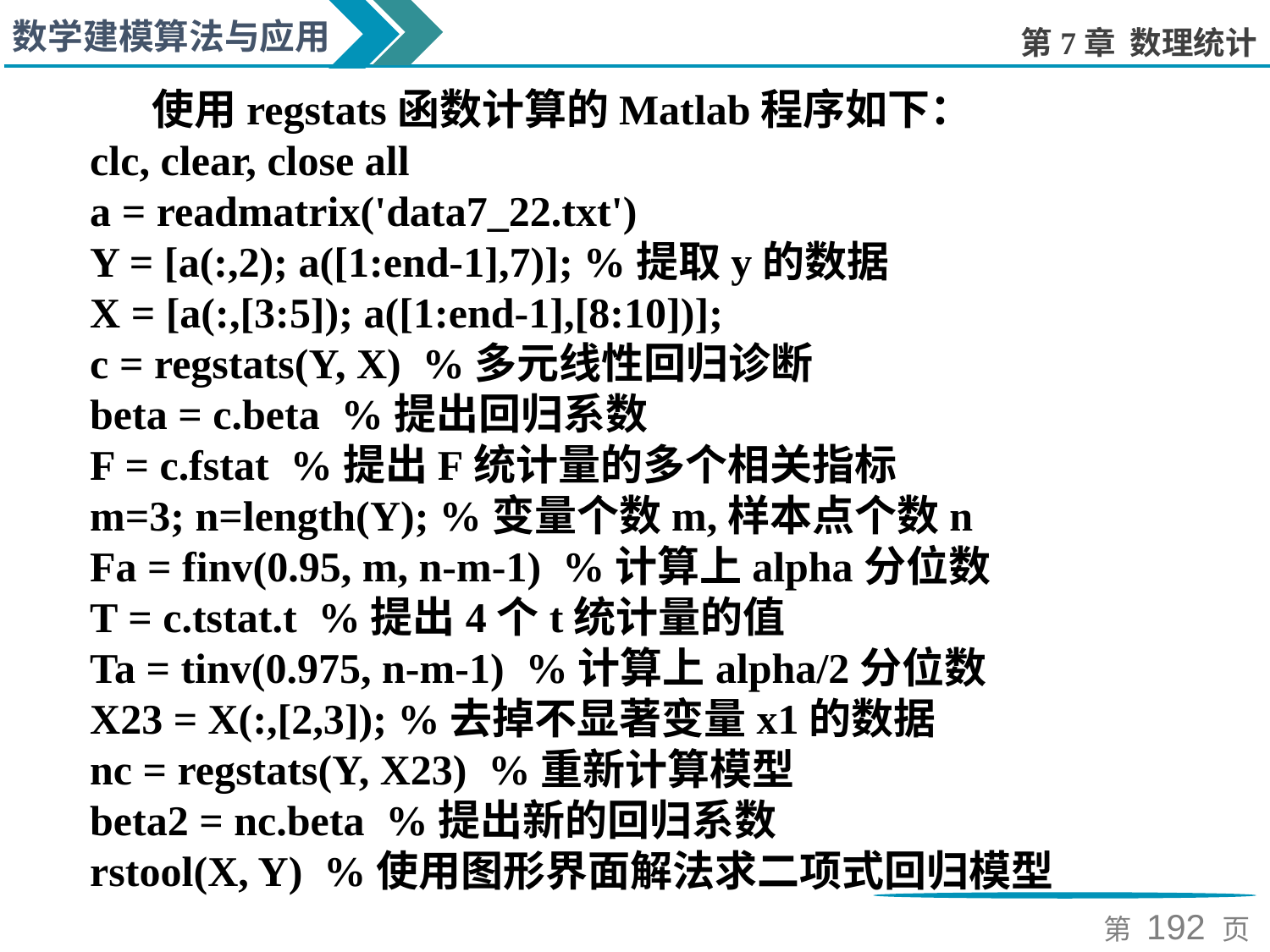

使用regstats函数计算的Matlab程序如下：
clc, clear, close all
a = readmatrix('data7_22.txt')
Y = [a(:,2); a([1:end-1],7)]; %提取y的数据
X = [a(:,[3:5]); a([1:end-1],[8:10])];
c = regstats(Y, X)  %多元线性回归诊断
beta = c.beta  %提出回归系数
F = c.fstat  %提出F统计量的多个相关指标
m=3; n=length(Y); %变量个数m,样本点个数n
Fa = finv(0.95, m, n-m-1)  %计算上alpha分位数
T = c.tstat.t  %提出4个t统计量的值
Ta = tinv(0.975, n-m-1)  %计算上alpha/2分位数
X23 = X(:,[2,3]); %去掉不显著变量x1的数据
nc = regstats(Y, X23)  %重新计算模型
beta2 = nc.beta  %提出新的回归系数
rstool(X, Y)  %使用图形界面解法求二项式回归模型